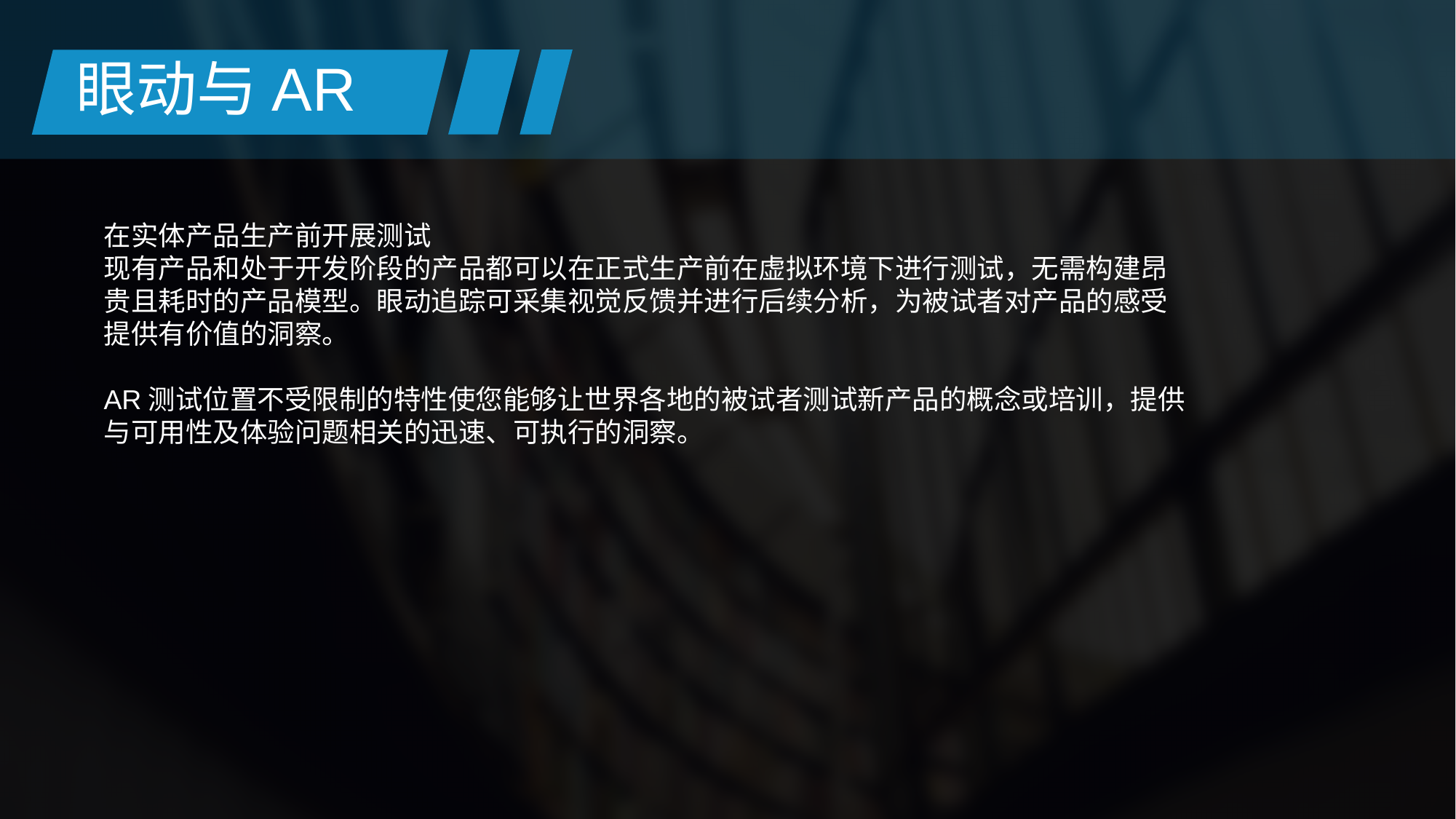

眼动与AR

在实体产品生产前开展测试
现有产品和处于开发阶段的产品都可以在正式生产前在虚拟环境下进行测试，无需构建昂贵且耗时的产品模型。眼动追踪可采集视觉反馈并进行后续分析，为被试者对产品的感受提供有价值的洞察。

AR测试位置不受限制的特性使您能够让世界各地的被试者测试新产品的概念或培训，提供与可用性及体验问题相关的迅速、可执行的洞察。